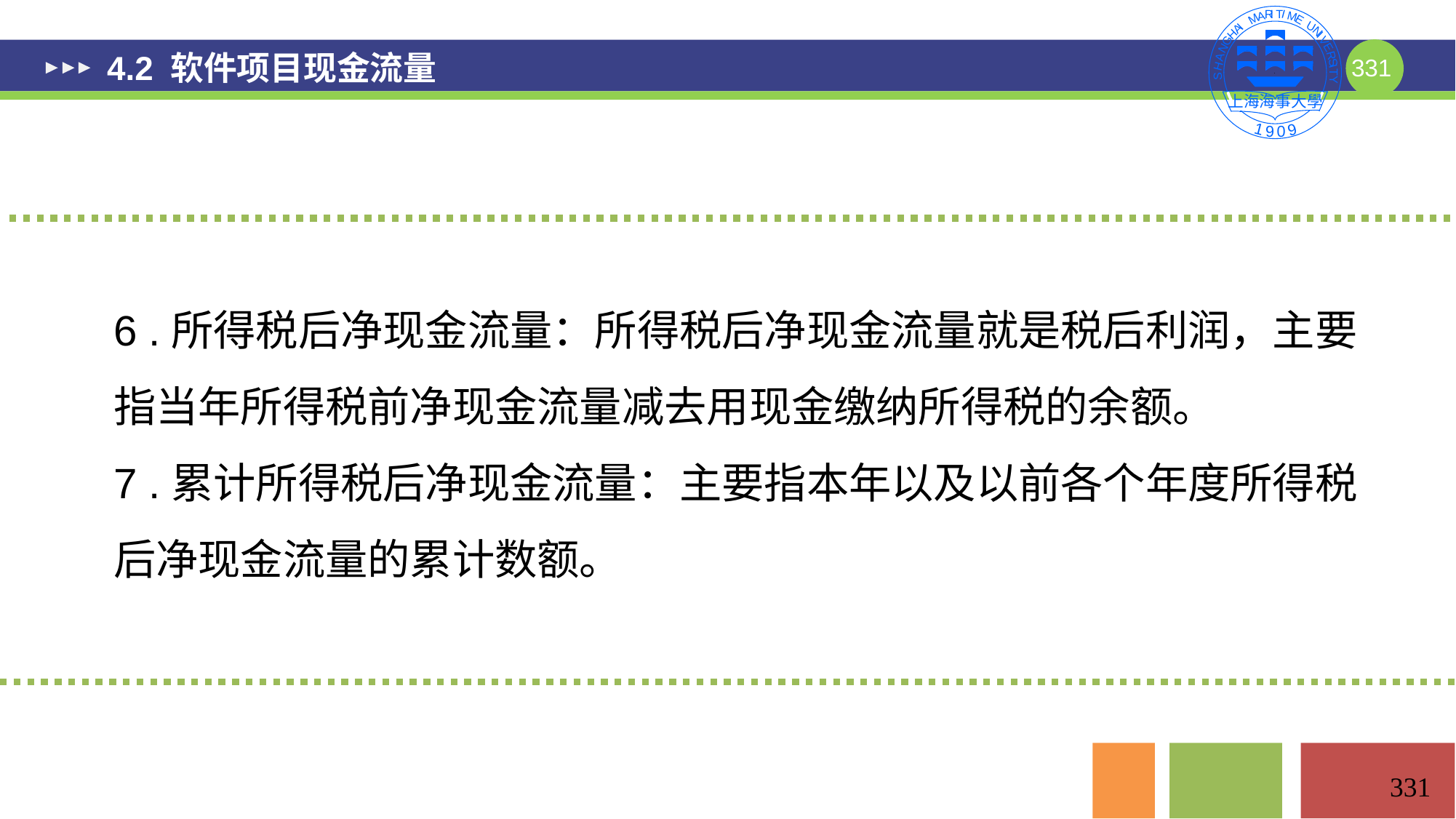

# 4.2 软件项目现金流量
6 .所得税后净现金流量：所得税后净现金流量就是税后利润，主要指当年所得税前净现金流量减去用现金缴纳所得税的余额。
7 .累计所得税后净现金流量：主要指本年以及以前各个年度所得税后净现金流量的累计数额。

331
331